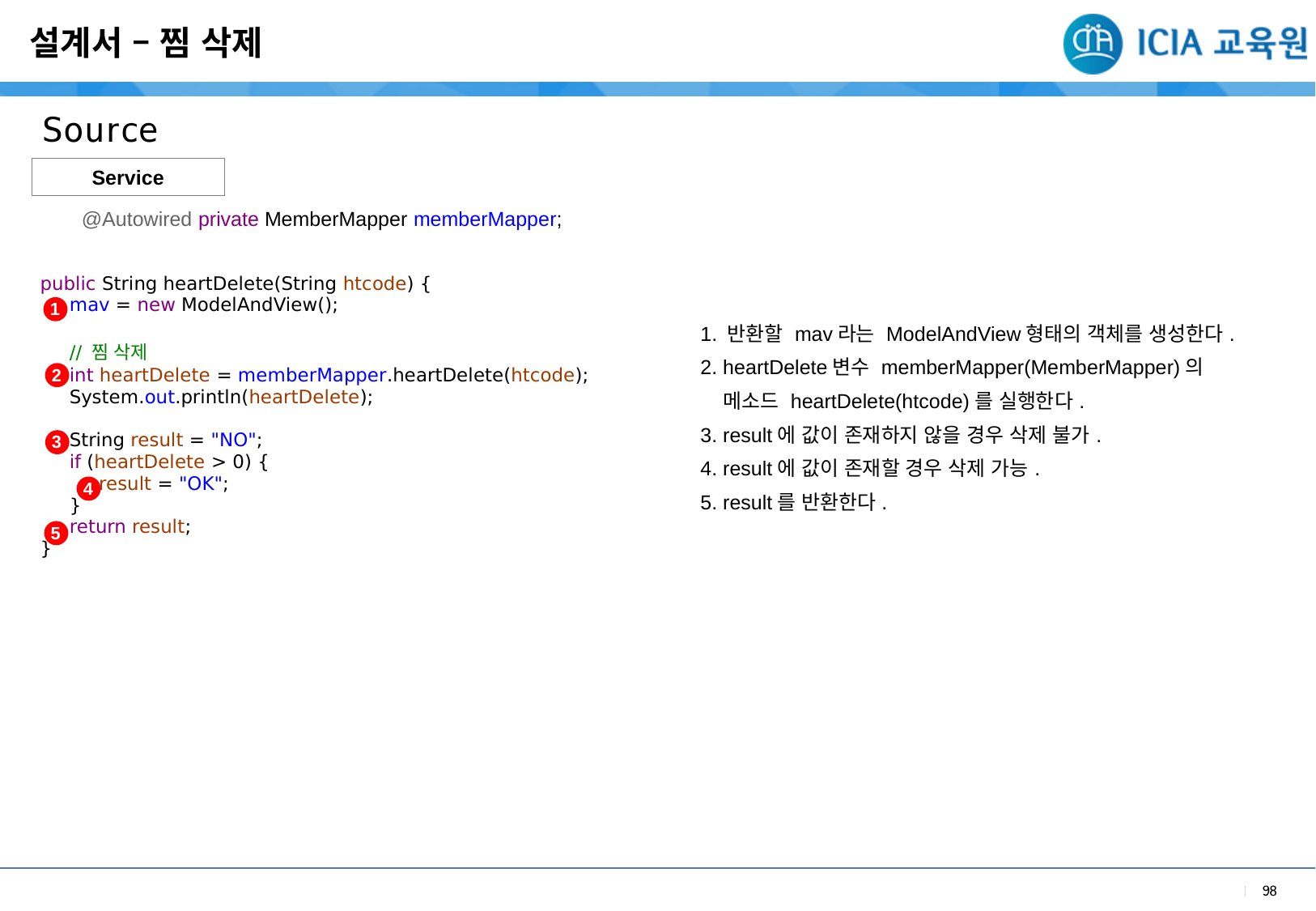

설계서 – 찜 삭제
Source
Service
|  |
| --- |
| 1. 반환할 mav라는 ModelAndView형태의 객체를 생성한다. 2. heartDelete변수 memberMapper(MemberMapper)의 메소드 heartDelete(htcode)를 실행한다. 3. result에 값이 존재하지 않을 경우 삭제 불가. 4. result에 값이 존재할 경우 삭제 가능. 5. result를 반환한다. |
@Autowired private MemberMapper memberMapper;
|  |
| --- |
| public String heartDelete(String htcode) { mav = new ModelAndView(); // 찜 삭제 int heartDelete = memberMapper.heartDelete(htcode); System.out.println(heartDelete); String result = "NO"; if (heartDelete > 0) { result = "OK"; } return result; } |
|  |
1

2

3

4

5